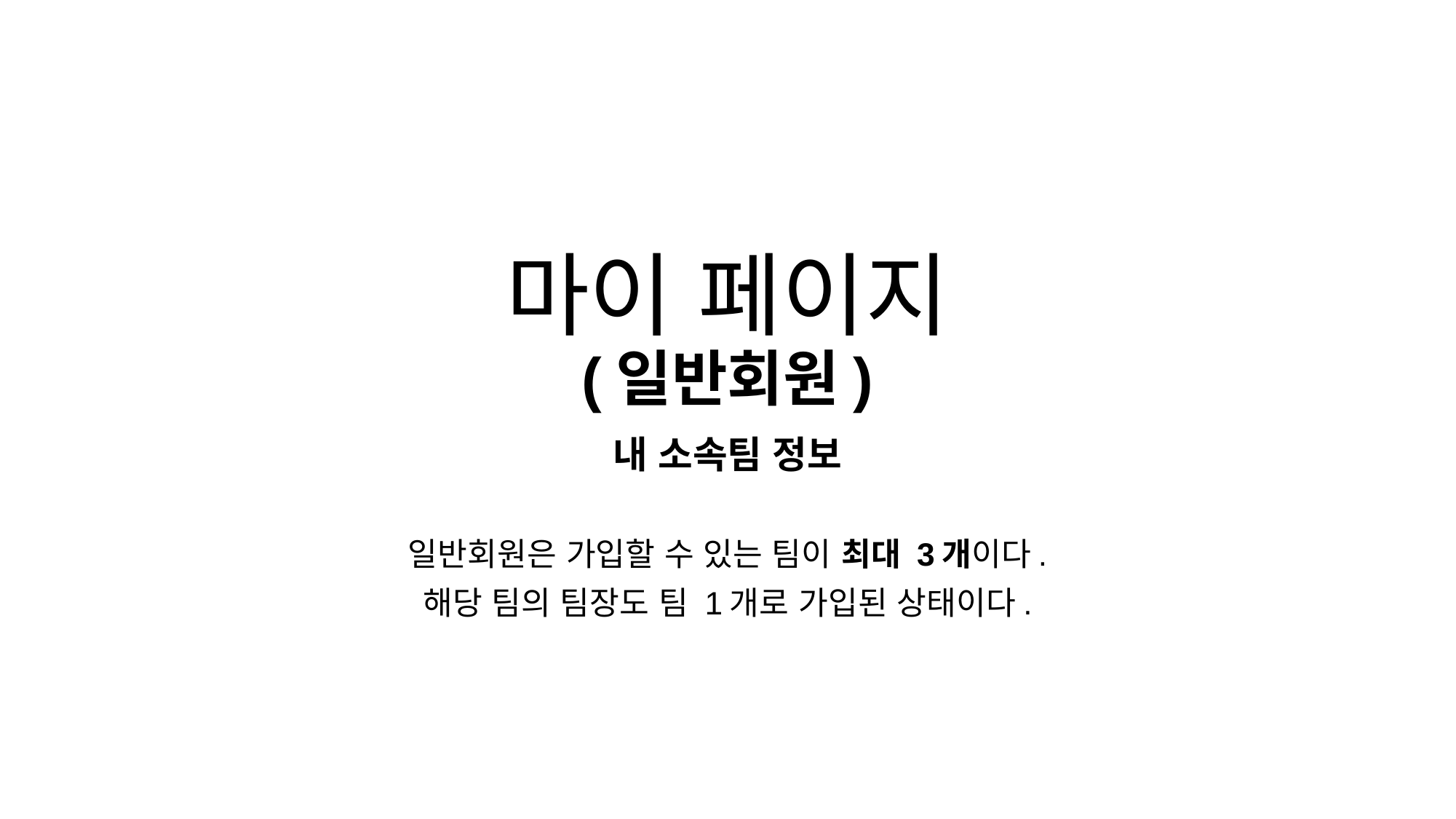

# 마이 페이지 (일반회원)
내 소속팀 정보

일반회원은 가입할 수 있는 팀이 최대 3개이다.
해당 팀의 팀장도 팀 1개로 가입된 상태이다.